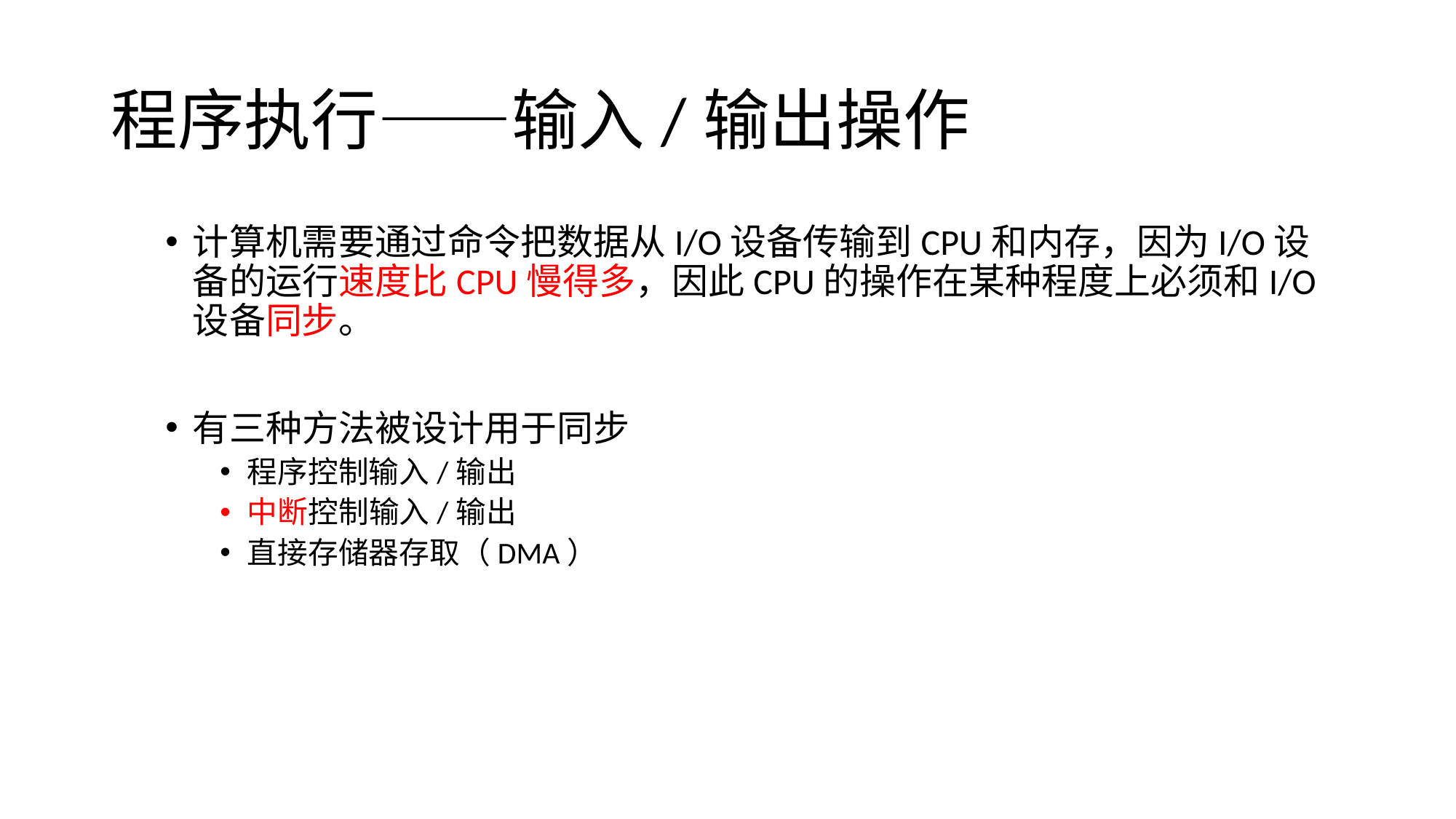

# 程序执行——输入/输出操作
计算机需要通过命令把数据从I/O设备传输到CPU和内存，因为I/O设备的运行速度比CPU慢得多，因此CPU的操作在某种程度上必须和I/O设备同步。

有三种方法被设计用于同步
程序控制输入/输出
中断控制输入/输出
直接存储器存取（DMA）